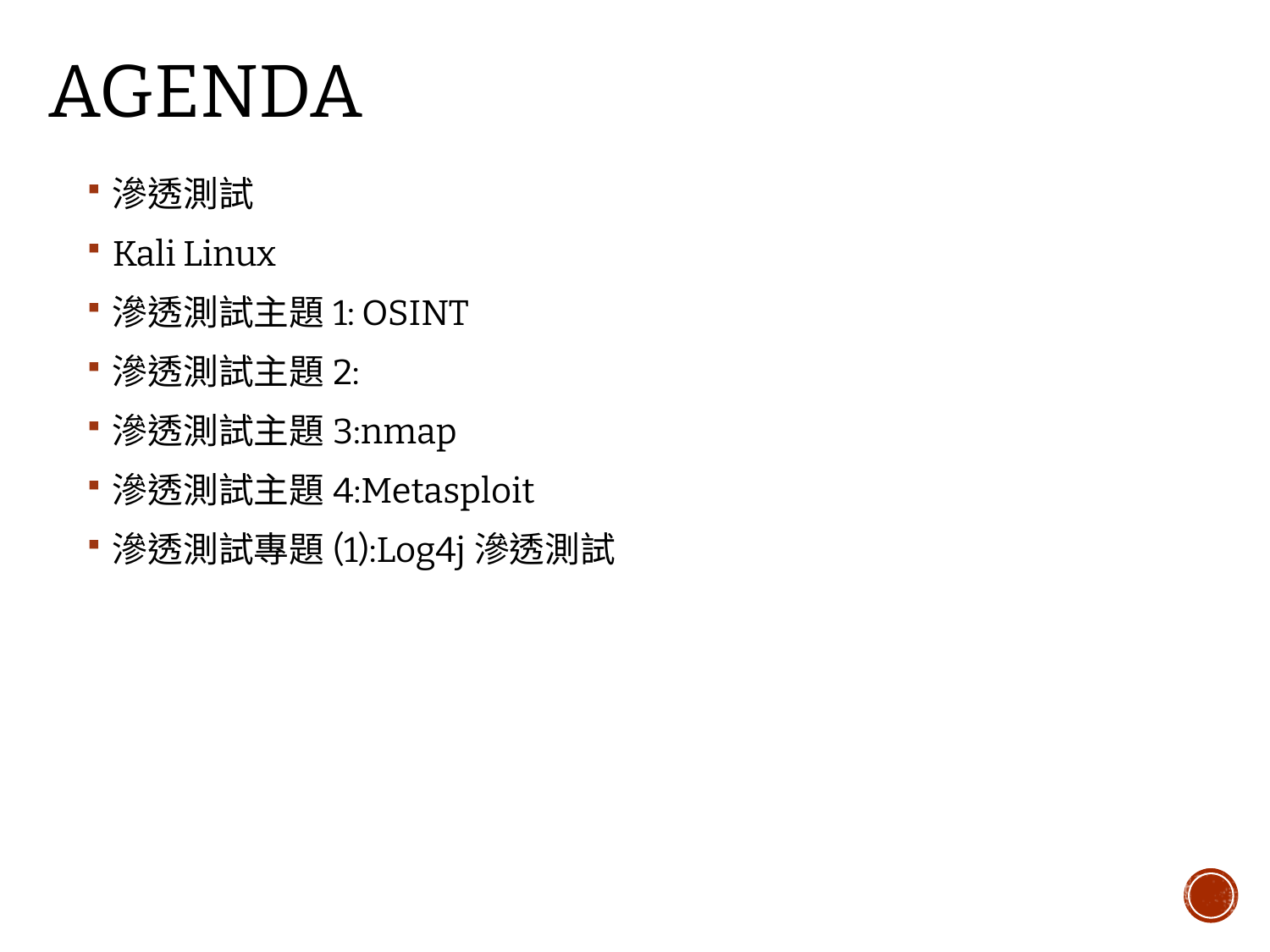

# Agenda
滲透測試
Kali Linux
滲透測試主題1: OSINT
滲透測試主題2:
滲透測試主題3:nmap
滲透測試主題4:Metasploit
滲透測試專題(1):Log4j滲透測試